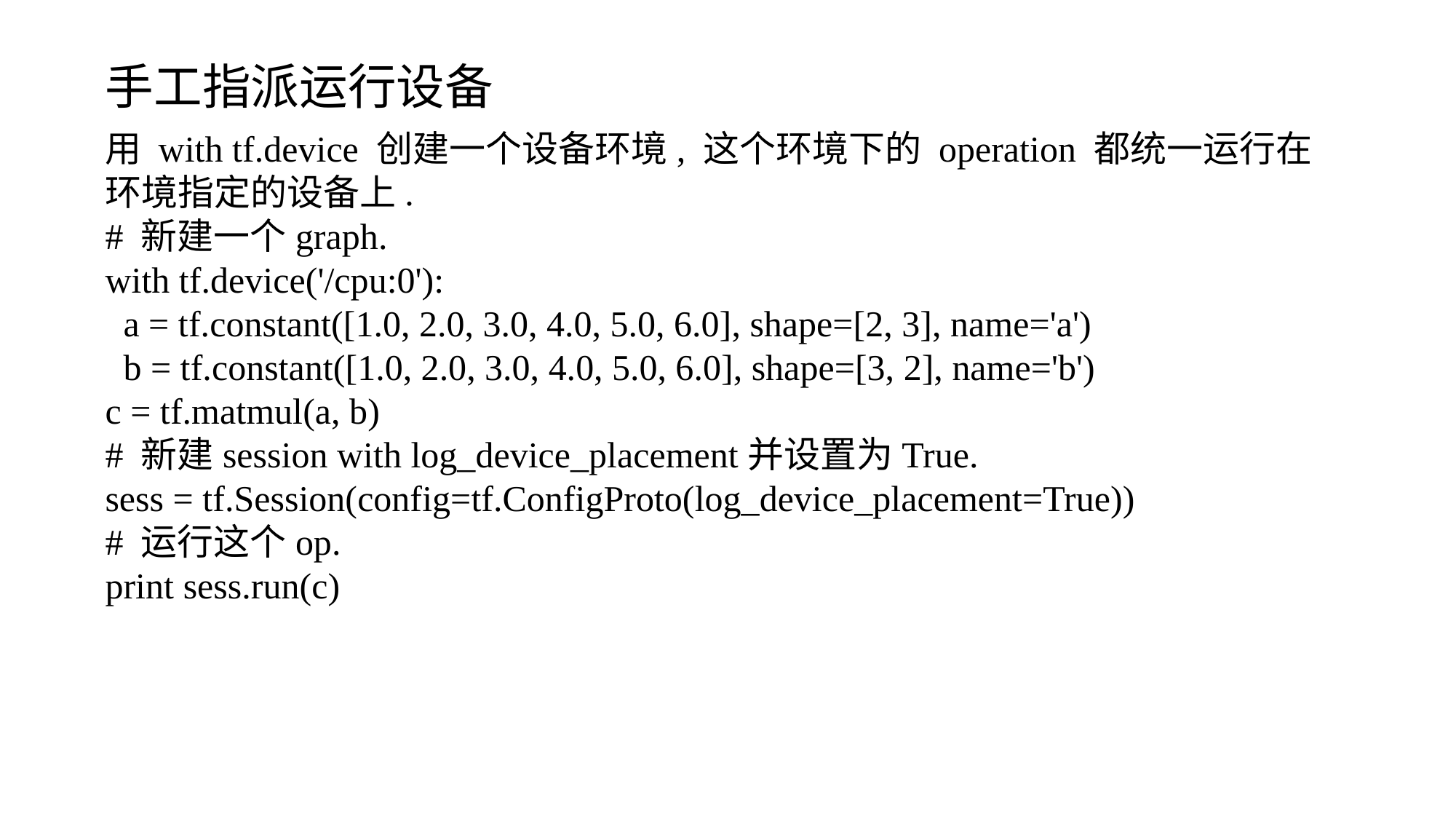

手工指派运行设备
用 with tf.device 创建一个设备环境, 这个环境下的 operation 都统一运行在环境指定的设备上.
# 新建一个graph.
with tf.device('/cpu:0'):
  a = tf.constant([1.0, 2.0, 3.0, 4.0, 5.0, 6.0], shape=[2, 3], name='a')
  b = tf.constant([1.0, 2.0, 3.0, 4.0, 5.0, 6.0], shape=[3, 2], name='b')
c = tf.matmul(a, b)
# 新建session with log_device_placement并设置为True.
sess = tf.Session(config=tf.ConfigProto(log_device_placement=True))
# 运行这个op.
print sess.run(c)